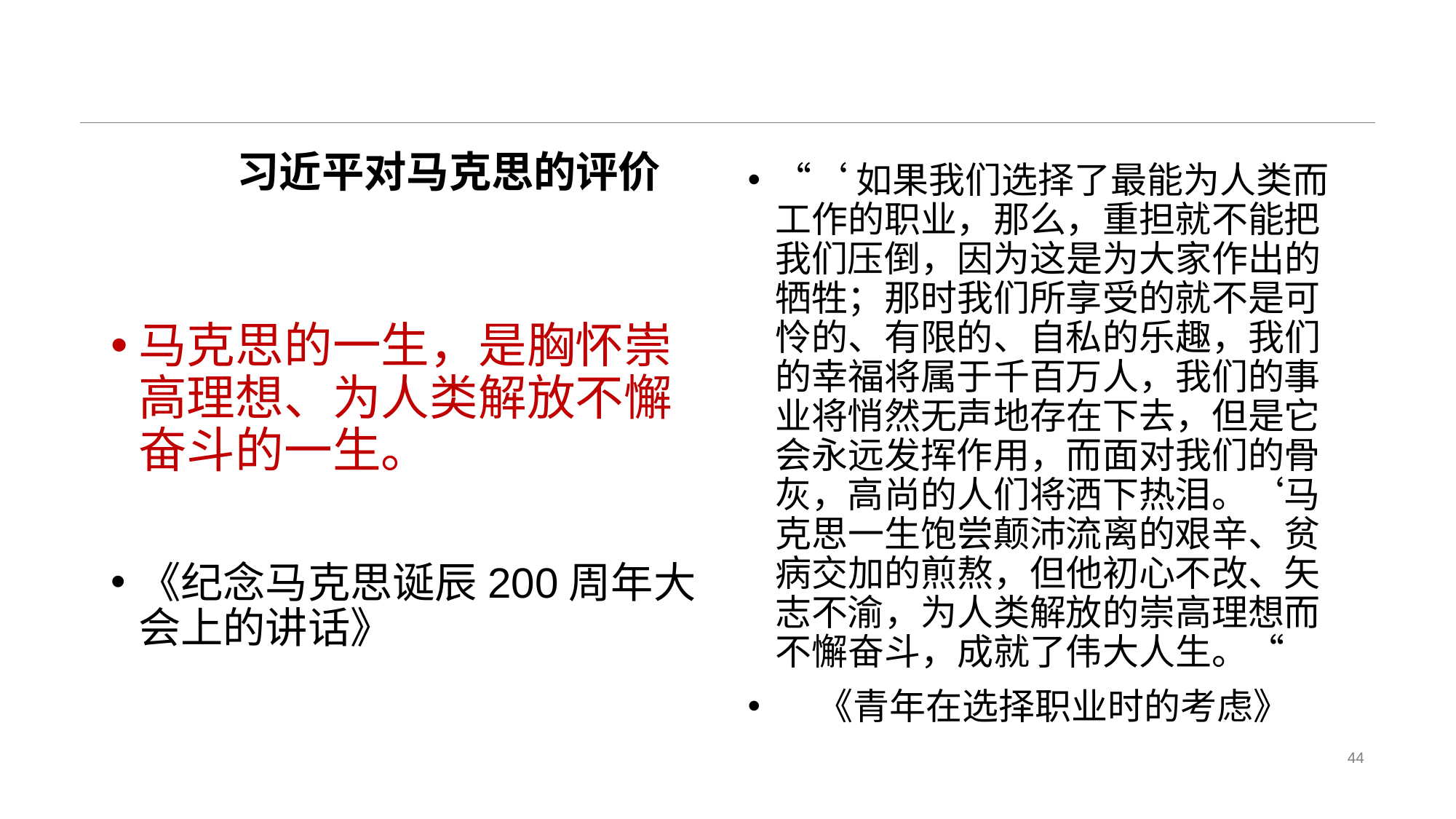

# 习近平对马克思的评价
“‘如果我们选择了最能为人类而工作的职业，那么，重担就不能把我们压倒，因为这是为大家作出的牺牲；那时我们所享受的就不是可怜的、有限的、自私的乐趣，我们的幸福将属于千百万人，我们的事业将悄然无声地存在下去，但是它会永远发挥作用，而面对我们的骨灰，高尚的人们将洒下热泪。‘马克思一生饱尝颠沛流离的艰辛、贫病交加的煎熬，但他初心不改、矢志不渝，为人类解放的崇高理想而不懈奋斗，成就了伟大人生。“
    《青年在选择职业时的考虑》

马克思的一生，是胸怀崇高理想、为人类解放不懈奋斗的一生。

《纪念马克思诞辰200周年大会上的讲话》

44